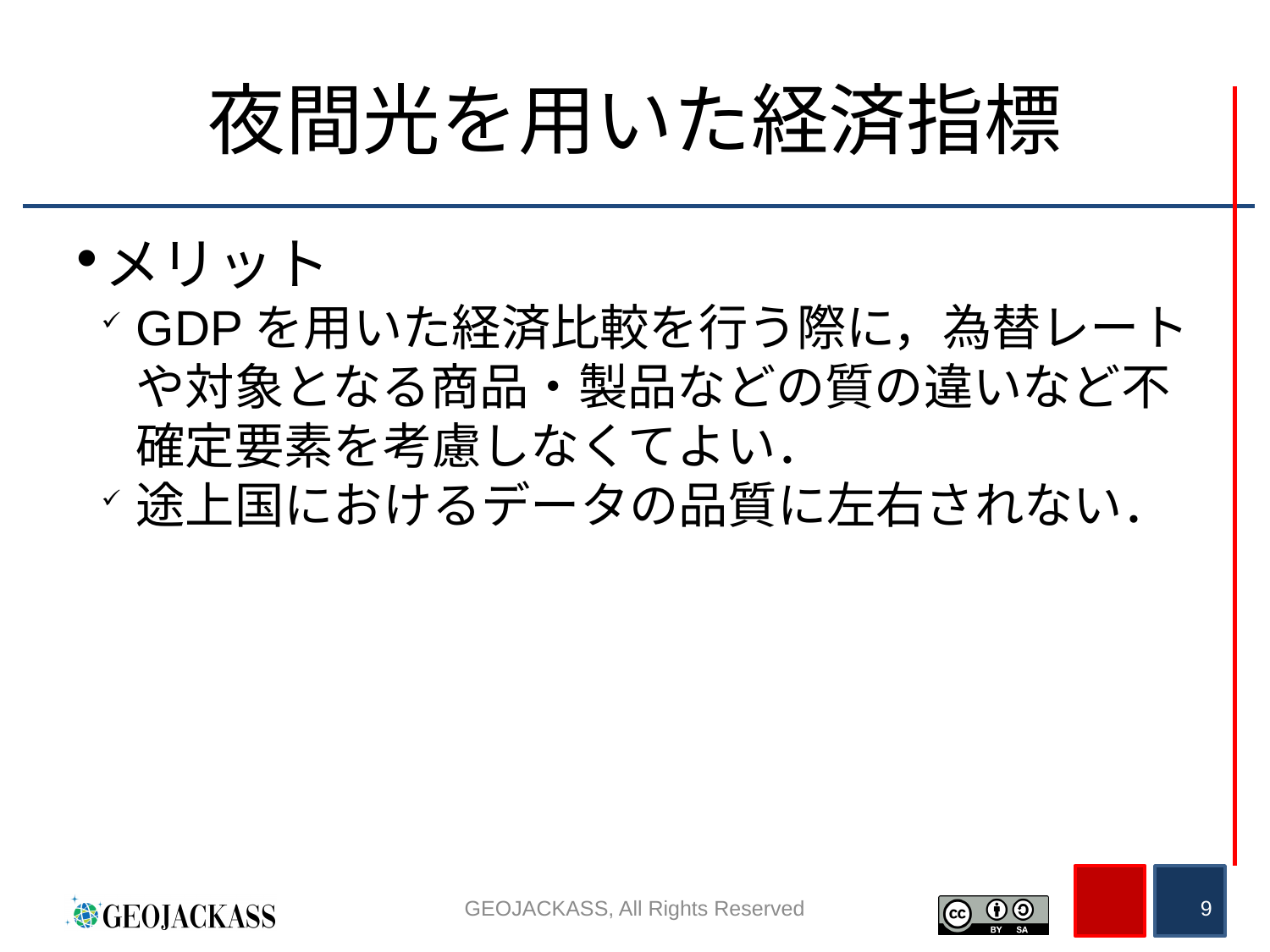

# 夜間光を用いた経済指標
メリット
GDPを用いた経済比較を行う際に，為替レートや対象となる商品・製品などの質の違いなど不確定要素を考慮しなくてよい．
途上国におけるデータの品質に左右されない．
GEOJACKASS, All Rights Reserved